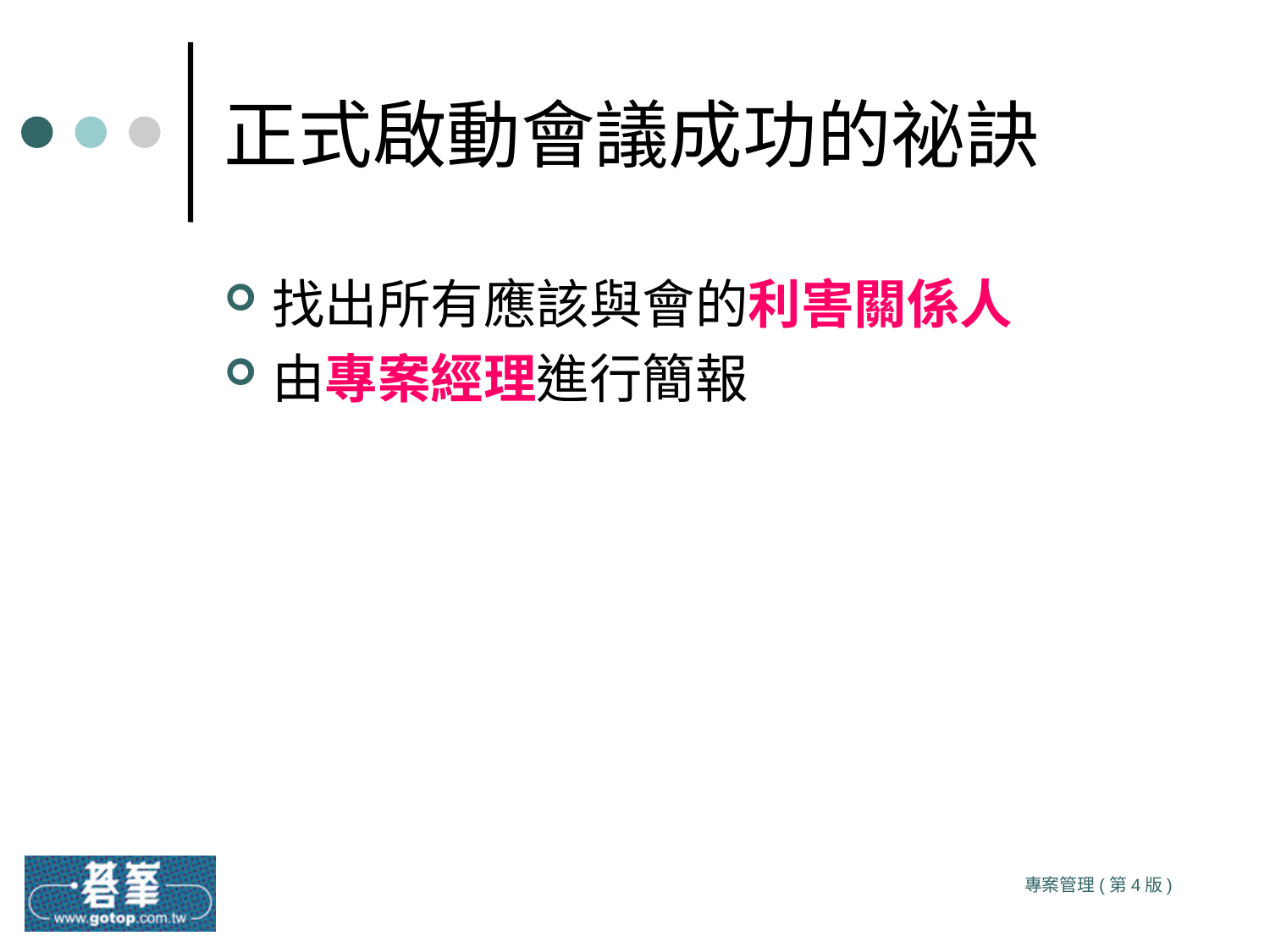

# 正式啟動會議成功的祕訣
找出所有應該與會的利害關係人
由專案經理進行簡報
專案管理(第4版)